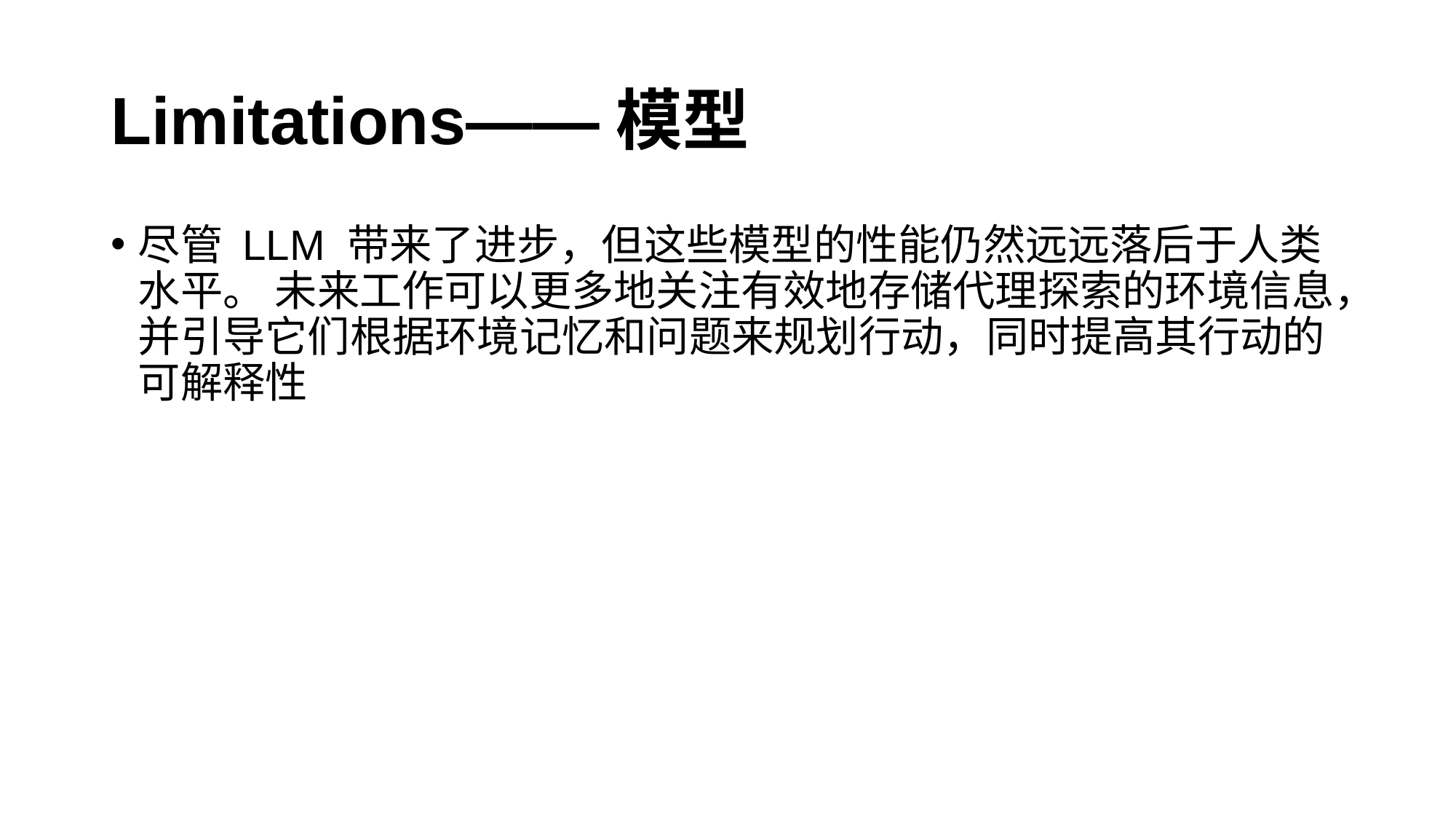

# Limitations——模型
尽管 LLM 带来了进步，但这些模型的性能仍然远远落后于人类水平。 未来工作可以更多地关注有效地存储代理探索的环境信息，并引导它们根据环境记忆和问题来规划行动，同时提高其行动的可解释性